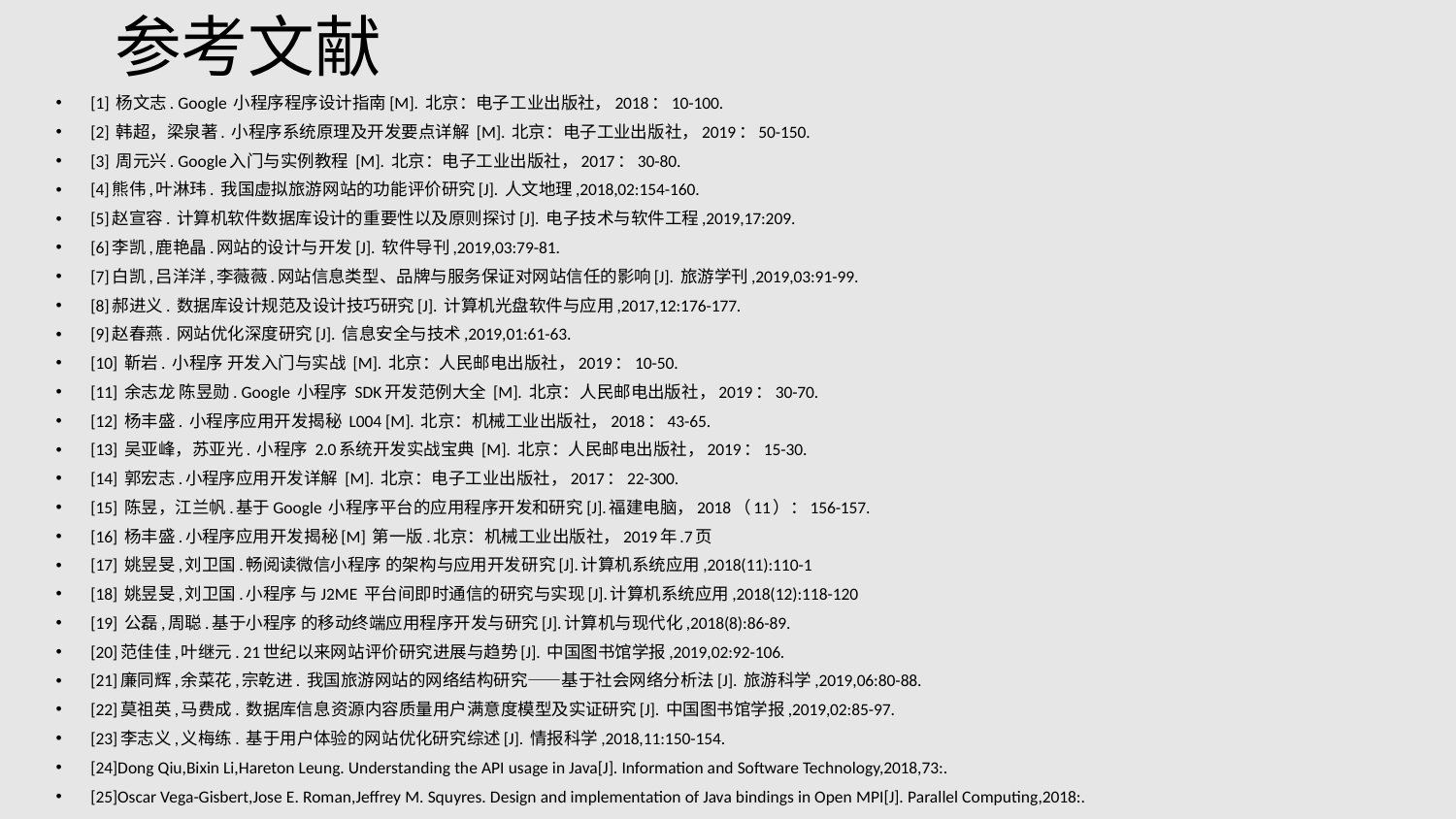

# 参考文献
[1] 杨文志. Google 小程序程序设计指南[M]. 北京：电子工业出版社，2018：10-100.
[2] 韩超，梁泉著. 小程序系统原理及开发要点详解 [M]. 北京：电子工业出版社，2019：50-150.
[3] 周元兴. Google入门与实例教程 [M]. 北京：电子工业出版社，2017：30-80.
[4]熊伟,叶淋玮. 我国虚拟旅游网站的功能评价研究[J]. 人文地理,2018,02:154-160.
[5]赵宣容. 计算机软件数据库设计的重要性以及原则探讨[J]. 电子技术与软件工程,2019,17:209.
[6]李凯,鹿艳晶.网站的设计与开发[J]. 软件导刊,2019,03:79-81.
[7]白凯,吕洋洋,李薇薇.网站信息类型、品牌与服务保证对网站信任的影响[J]. 旅游学刊,2019,03:91-99.
[8]郝进义. 数据库设计规范及设计技巧研究[J]. 计算机光盘软件与应用,2017,12:176-177.
[9]赵春燕. 网站优化深度研究[J]. 信息安全与技术,2019,01:61-63.
[10] 靳岩. 小程序 开发入门与实战 [M]. 北京：人民邮电出版社，2019：10-50.
[11] 余志龙 陈昱勋. Google 小程序 SDK开发范例大全 [M]. 北京：人民邮电出版社，2019：30-70.
[12] 杨丰盛. 小程序应用开发揭秘 L004 [M]. 北京：机械工业出版社，2018：43-65.
[13] 吴亚峰，苏亚光. 小程序 2.0系统开发实战宝典 [M]. 北京：人民邮电出版社，2019：15-30.
[14] 郭宏志.小程序应用开发详解 [M]. 北京：电子工业出版社，2017：22-300.
[15] 陈昱，江兰帆.基于Google 小程序平台的应用程序开发和研究[J].福建电脑，2018（11）：156-157.
[16] 杨丰盛.小程序应用开发揭秘[M] 第一版.北京：机械工业出版社，2019年.7页
[17] 姚昱旻,刘卫国.畅阅读微信小程序 的架构与应用开发研究[J].计算机系统应用,2018(11):110-1
[18] 姚昱旻,刘卫国.小程序 与J2ME 平台间即时通信的研究与实现[J].计算机系统应用,2018(12):118-120
[19] 公磊,周聪.基于小程序 的移动终端应用程序开发与研究[J].计算机与现代化,2018(8):86-89.
[20]范佳佳,叶继元. 21世纪以来网站评价研究进展与趋势[J]. 中国图书馆学报,2019,02:92-106.
[21]廉同辉,余菜花,宗乾进. 我国旅游网站的网络结构研究——基于社会网络分析法[J]. 旅游科学,2019,06:80-88.
[22]莫祖英,马费成. 数据库信息资源内容质量用户满意度模型及实证研究[J]. 中国图书馆学报,2019,02:85-97.
[23]李志义,义梅练. 基于用户体验的网站优化研究综述[J]. 情报科学,2018,11:150-154.
[24]Dong Qiu,Bixin Li,Hareton Leung. Understanding the API usage in Java[J]. Information and Software Technology,2018,73:.
[25]Oscar Vega-Gisbert,Jose E. Roman,Jeffrey M. Squyres. Design and implementation of Java bindings in Open MPI[J]. Parallel Computing,2018:.